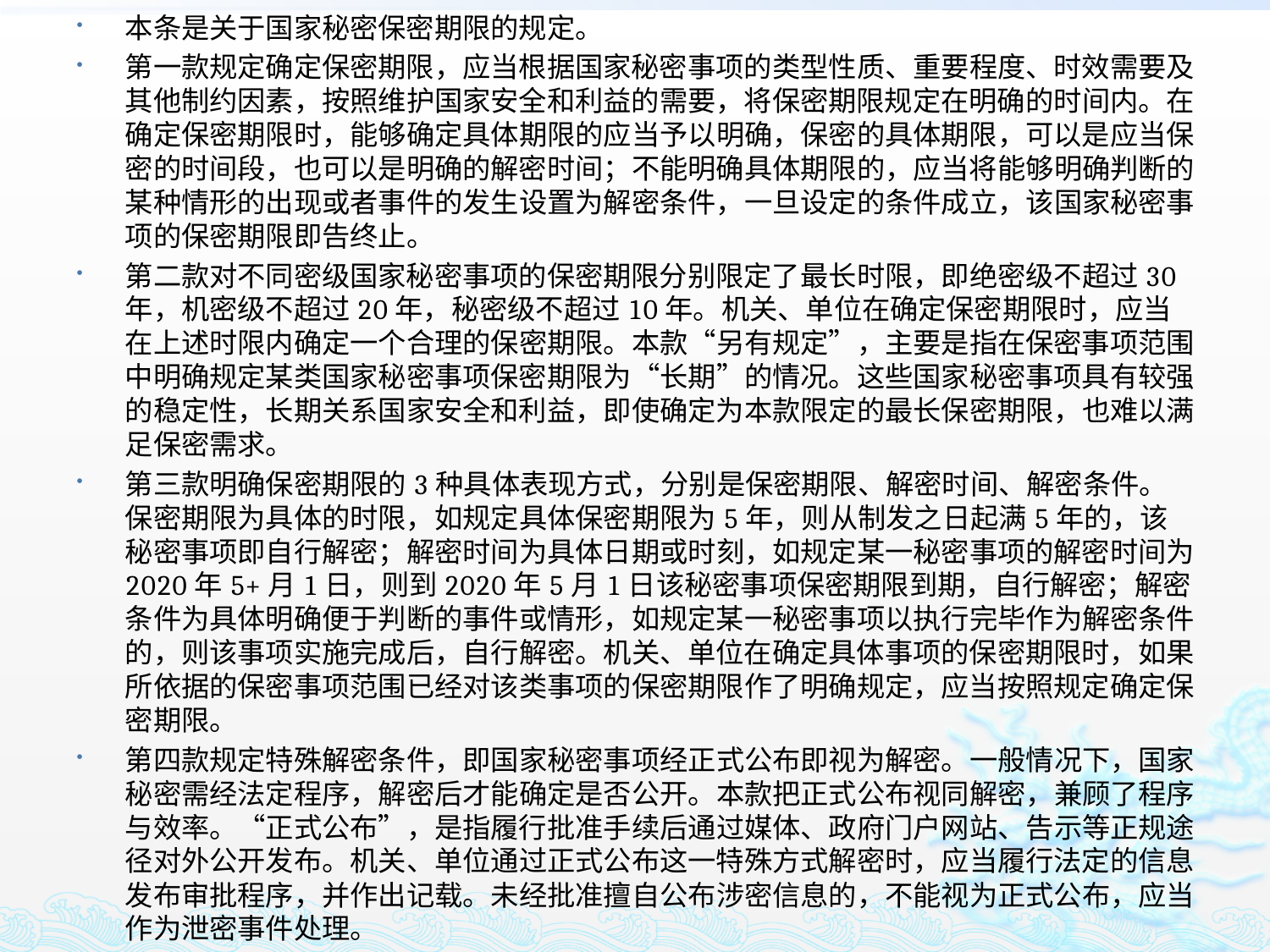

本条是关于国家秘密保密期限的规定。
第一款规定确定保密期限，应当根据国家秘密事项的类型性质、重要程度、时效需要及其他制约因素，按照维护国家安全和利益的需要，将保密期限规定在明确的时间内。在确定保密期限时，能够确定具体期限的应当予以明确，保密的具体期限，可以是应当保密的时间段，也可以是明确的解密时间；不能明确具体期限的，应当将能够明确判断的某种情形的出现或者事件的发生设置为解密条件，一旦设定的条件成立，该国家秘密事项的保密期限即告终止。
第二款对不同密级国家秘密事项的保密期限分别限定了最长时限，即绝密级不超过30年，机密级不超过20年，秘密级不超过10年。机关、单位在确定保密期限时，应当在上述时限内确定一个合理的保密期限。本款“另有规定”，主要是指在保密事项范围中明确规定某类国家秘密事项保密期限为“长期”的情况。这些国家秘密事项具有较强的稳定性，长期关系国家安全和利益，即使确定为本款限定的最长保密期限，也难以满足保密需求。
第三款明确保密期限的3种具体表现方式，分别是保密期限、解密时间、解密条件。保密期限为具体的时限，如规定具体保密期限为5年，则从制发之日起满5年的，该秘密事项即自行解密；解密时间为具体日期或时刻，如规定某一秘密事项的解密时间为2020年5+月1日，则到2020年5月1日该秘密事项保密期限到期，自行解密；解密条件为具体明确便于判断的事件或情形，如规定某一秘密事项以执行完毕作为解密条件的，则该事项实施完成后，自行解密。机关、单位在确定具体事项的保密期限时，如果所依据的保密事项范围已经对该类事项的保密期限作了明确规定，应当按照规定确定保密期限。
第四款规定特殊解密条件，即国家秘密事项经正式公布即视为解密。一般情况下，国家秘密需经法定程序，解密后才能确定是否公开。本款把正式公布视同解密，兼顾了程序与效率。“正式公布”，是指履行批准手续后通过媒体、政府门户网站、告示等正规途径对外公开发布。机关、单位通过正式公布这一特殊方式解密时，应当履行法定的信息发布审批程序，并作出记载。未经批准擅自公布涉密信息的，不能视为正式公布，应当作为泄密事件处理。